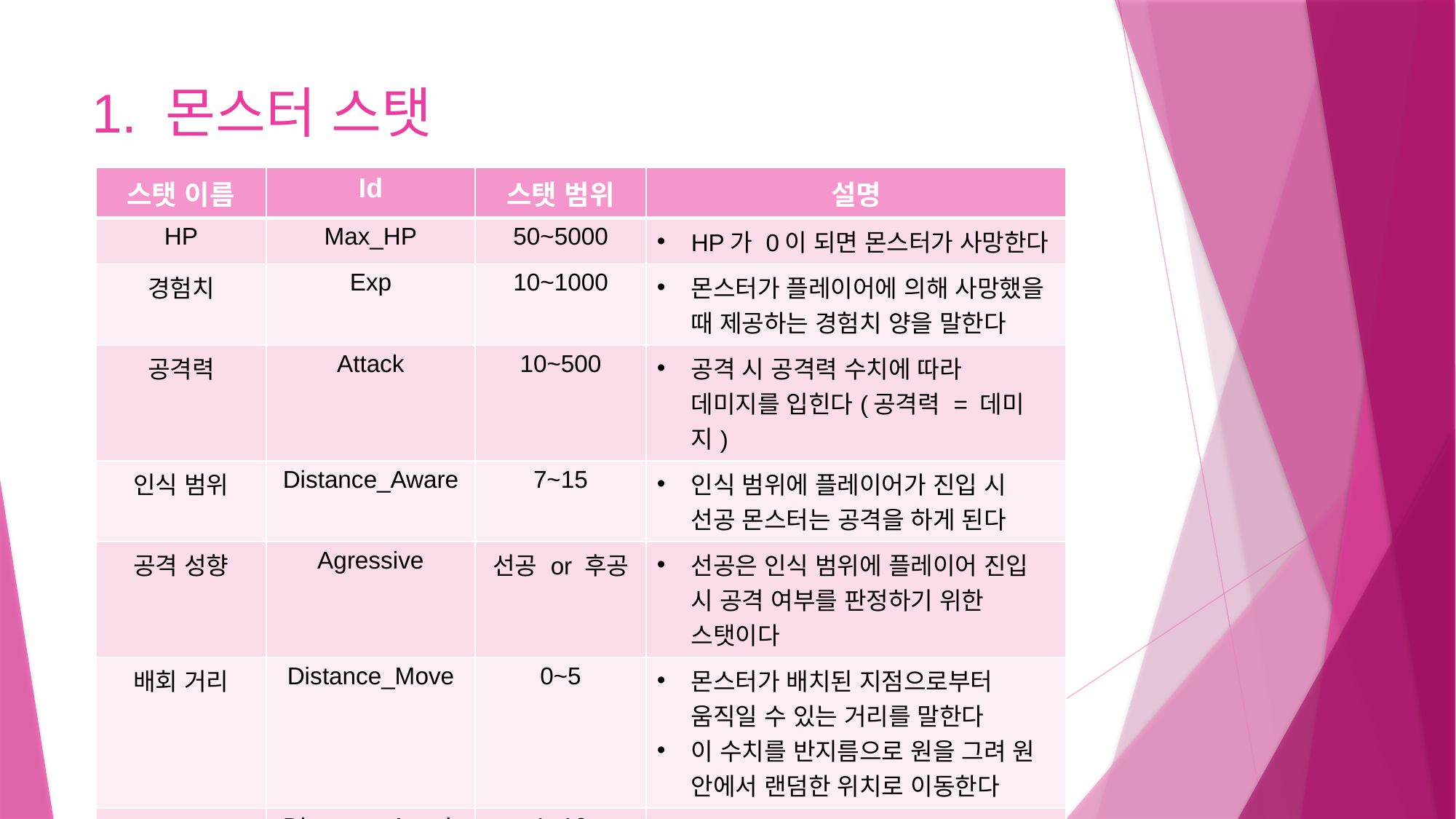

# 1. 몬스터 스탯
| 스탯 이름 | Id | 스탯 범위 | 설명 |
| --- | --- | --- | --- |
| HP | Max\_HP | 50~5000 | HP가 0이 되면 몬스터가 사망한다 |
| 경험치 | Exp | 10~1000 | 몬스터가 플레이어에 의해 사망했을 때 제공하는 경험치 양을 말한다 |
| 공격력 | Attack | 10~500 | 공격 시 공격력 수치에 따라 데미지를 입힌다(공격력 = 데미지) |
| 인식 범위 | Distance\_Aware | 7~15 | 인식 범위에 플레이어가 진입 시 선공 몬스터는 공격을 하게 된다 |
| 공격 성향 | Agressive | 선공 or 후공 | 선공은 인식 범위에 플레이어 진입 시 공격 여부를 판정하기 위한 스탯이다 |
| 배회 거리 | Distance\_Move | 0~5 | 몬스터가 배치된 지점으로부터 움직일 수 있는 거리를 말한다 이 수치를 반지름으로 원을 그려 원 안에서 랜덤한 위치로 이동한다 |
| 공격 가능 거리 | Distance\_Attack | 1~10 | 공격 가능 거리 안에 플레이어 진입 시 공격을 실시한다 |